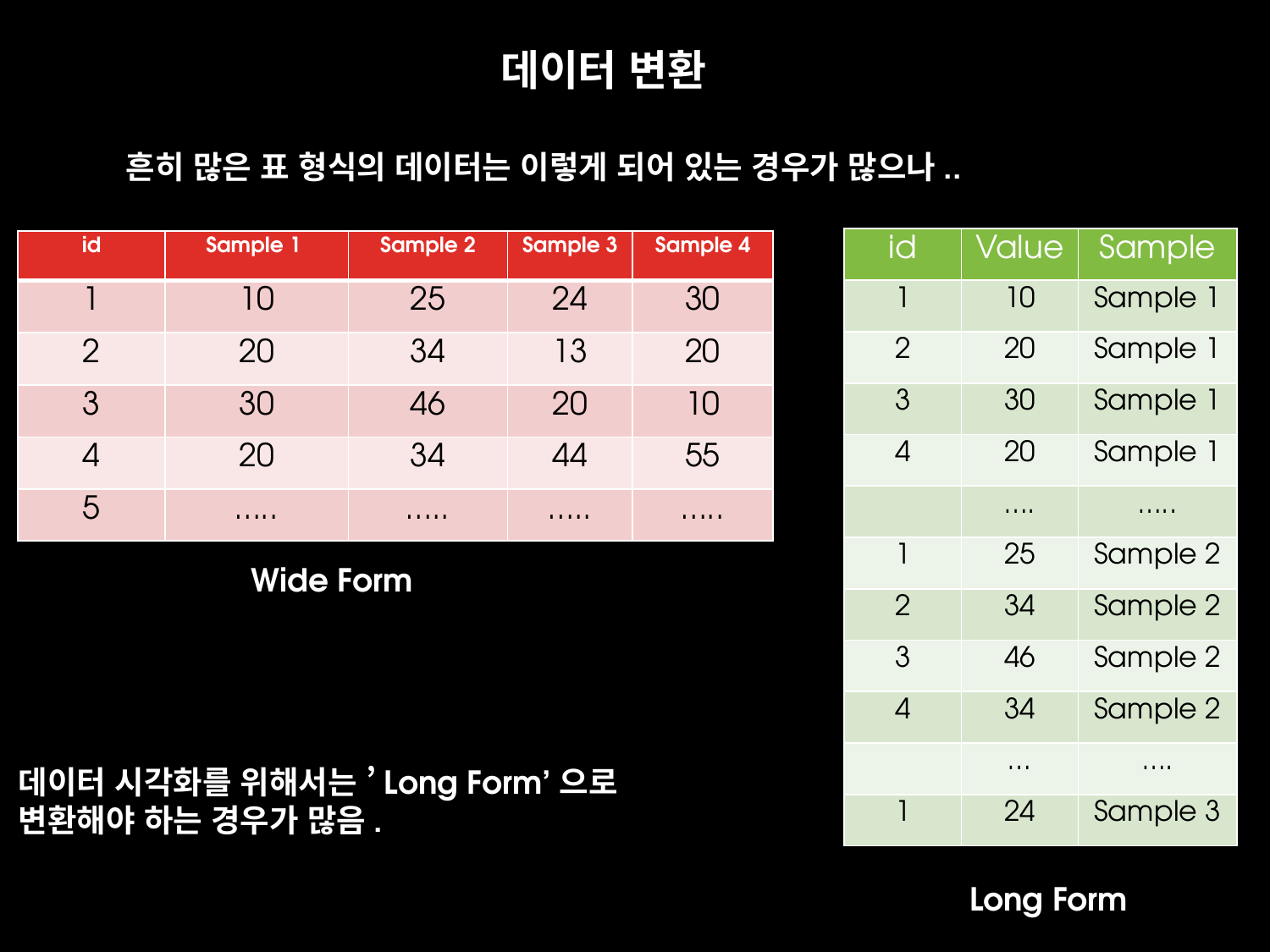

데이터 변환
흔히 많은 표 형식의 데이터는 이렇게 되어 있는 경우가 많으나..
| id | Value | Sample |
| --- | --- | --- |
| 1 | 10 | Sample 1 |
| 2 | 20 | Sample 1 |
| 3 | 30 | Sample 1 |
| 4 | 20 | Sample 1 |
|  | …. | ….. |
| 1 | 25 | Sample 2 |
| 2 | 34 | Sample 2 |
| 3 | 46 | Sample 2 |
| 4 | 34 | Sample 2 |
|  | … | …. |
| 1 | 24 | Sample 3 |
| id | Sample 1 | Sample 2 | Sample 3 | Sample 4 |
| --- | --- | --- | --- | --- |
| 1 | 10 | 25 | 24 | 30 |
| 2 | 20 | 34 | 13 | 20 |
| 3 | 30 | 46 | 20 | 10 |
| 4 | 20 | 34 | 44 | 55 |
| 5 | ….. | ….. | ….. | ….. |
Wide Form
데이터 시각화를 위해서는 ’Long Form’으로
변환해야 하는 경우가 많음.
Long Form